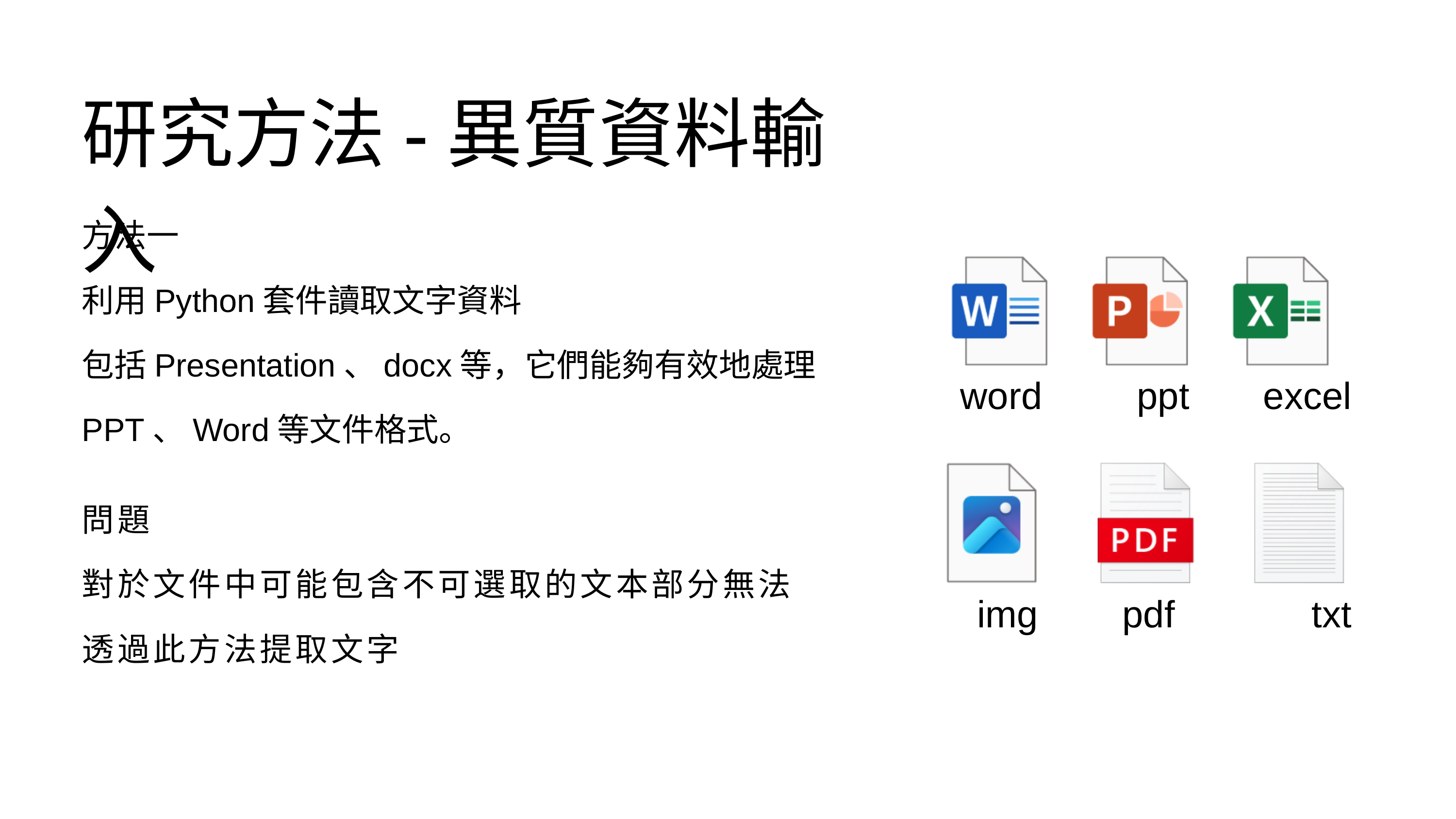

研究方法-異質資料輸入
方法一
利用Python套件讀取文字資料
包括Presentation、docx等，它們能夠有效地處理PPT、Word等文件格式。

    word         ppt       excel

    img        pdf             txt
問題
對於文件中可能包含不可選取的文本部分無法透過此方法提取文字